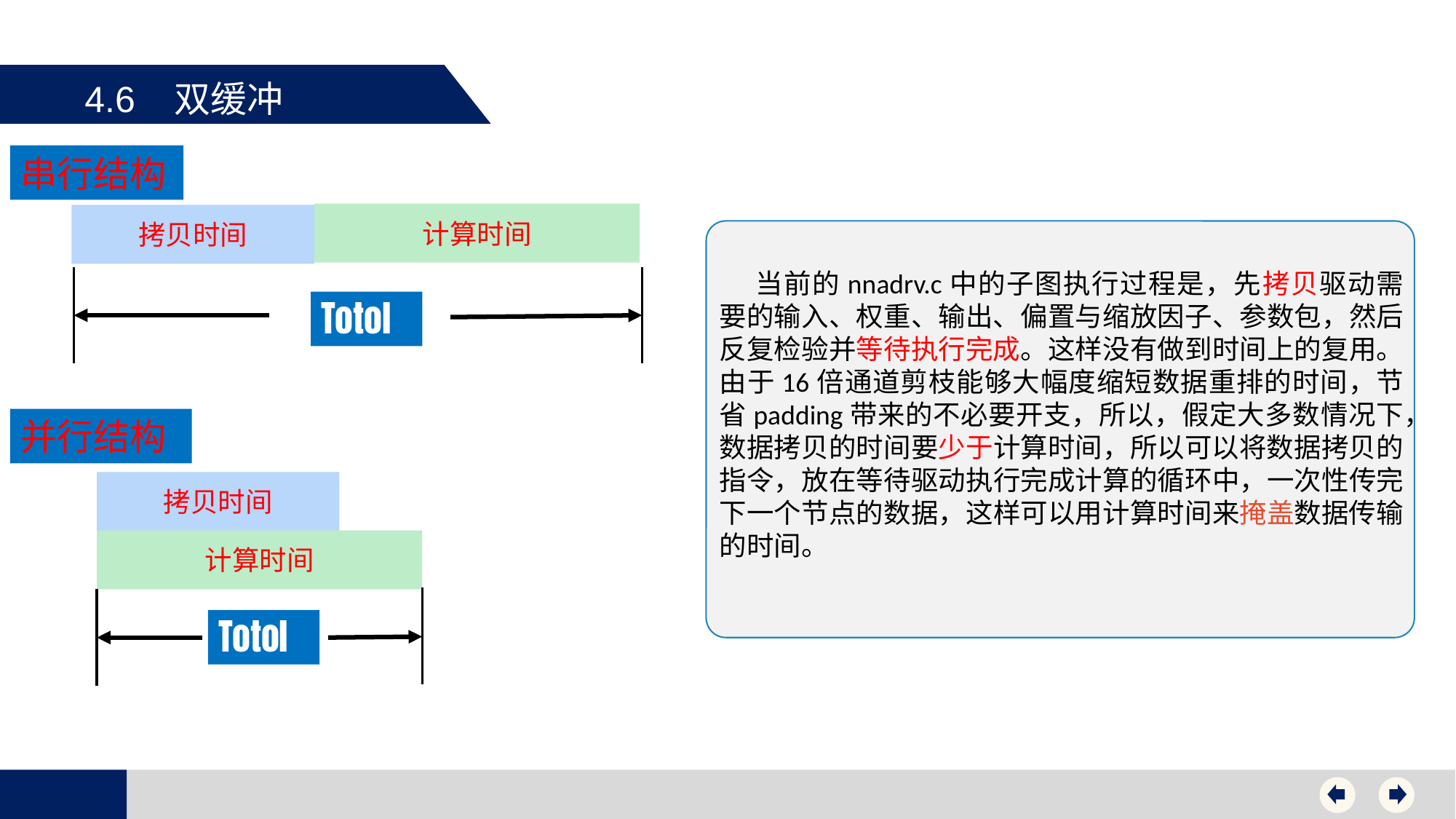

4.6   双缓冲
串行结构
计算时间
拷贝时间

当前的nnadrv.c中的子图执行过程是，先拷贝驱动需要的输入、权重、输出、偏置与缩放因子、参数包，然后反复检验并等待执行完成。这样没有做到时间上的复用。由于16倍通道剪枝能够大幅度缩短数据重排的时间，节省padding带来的不必要开支，所以，假定大多数情况下，数据拷贝的时间要少于计算时间，所以可以将数据拷贝的指令，放在等待驱动执行完成计算的循环中，一次性传完下一个节点的数据，这样可以用计算时间来掩盖数据传输的时间。

Totol
并行结构
拷贝时间
计算时间
Totol